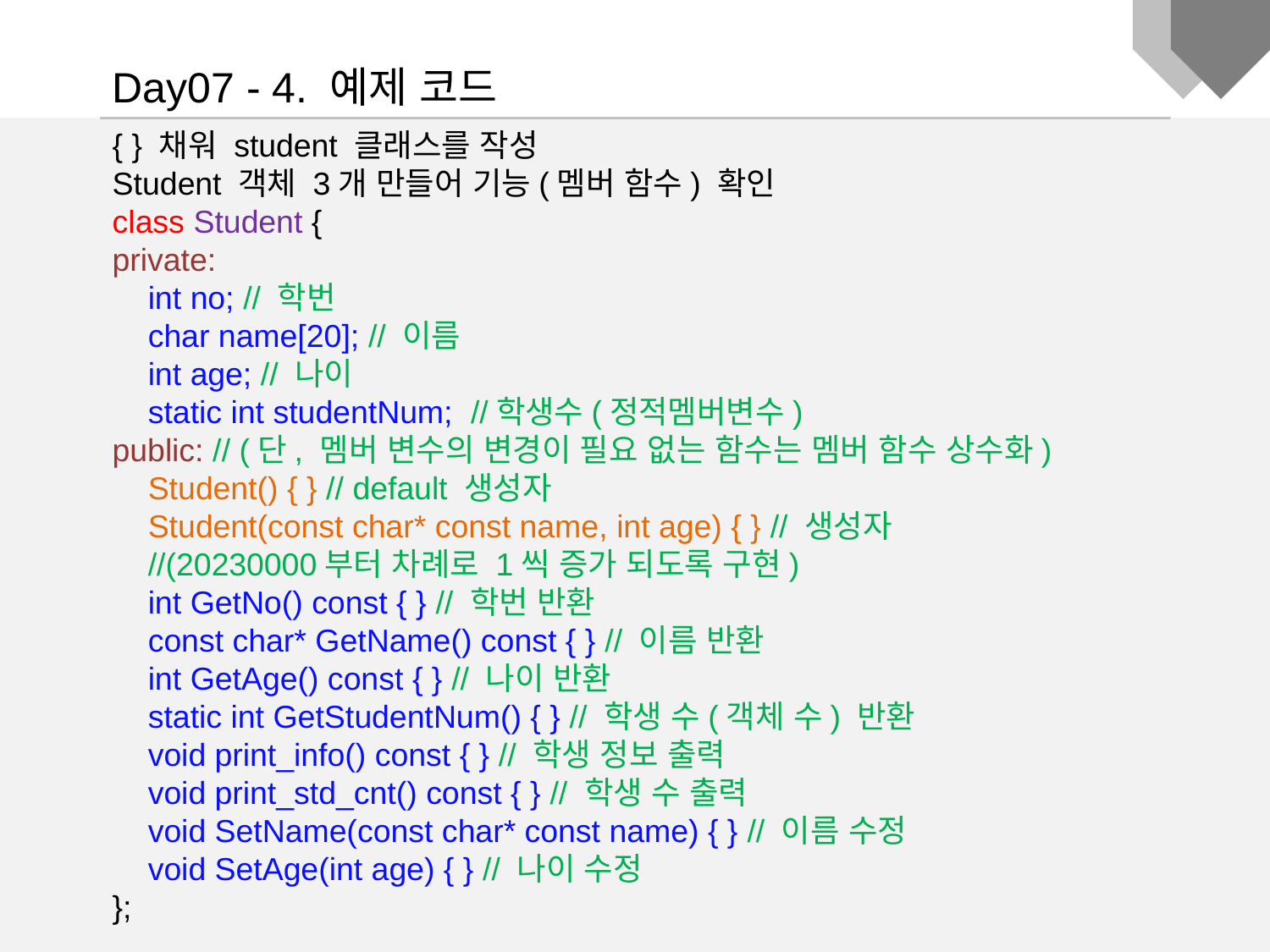

Day07 - 4. 예제 코드
{ } 채워 student 클래스를 작성
Student 객체 3개 만들어 기능(멤버 함수) 확인
class Student {
private:
    int no; // 학번
    char name[20]; // 이름
    int age; // 나이
    static int studentNum;  //학생수(정적멤버변수)
public: // (단, 멤버 변수의 변경이 필요 없는 함수는 멤버 함수 상수화)
    Student() { } // default 생성자
    Student(const char* const name, int age) { } // 생성자
    //(20230000부터 차례로 1씩 증가 되도록 구현)
    int GetNo() const { } // 학번 반환
    const char* GetName() const { } // 이름 반환
    int GetAge() const { } // 나이 반환
    static int GetStudentNum() { } // 학생 수(객체 수) 반환
    void print_info() const { } // 학생 정보 출력
    void print_std_cnt() const { } // 학생 수 출력
    void SetName(const char* const name) { } // 이름 수정
    void SetAge(int age) { } // 나이 수정
};